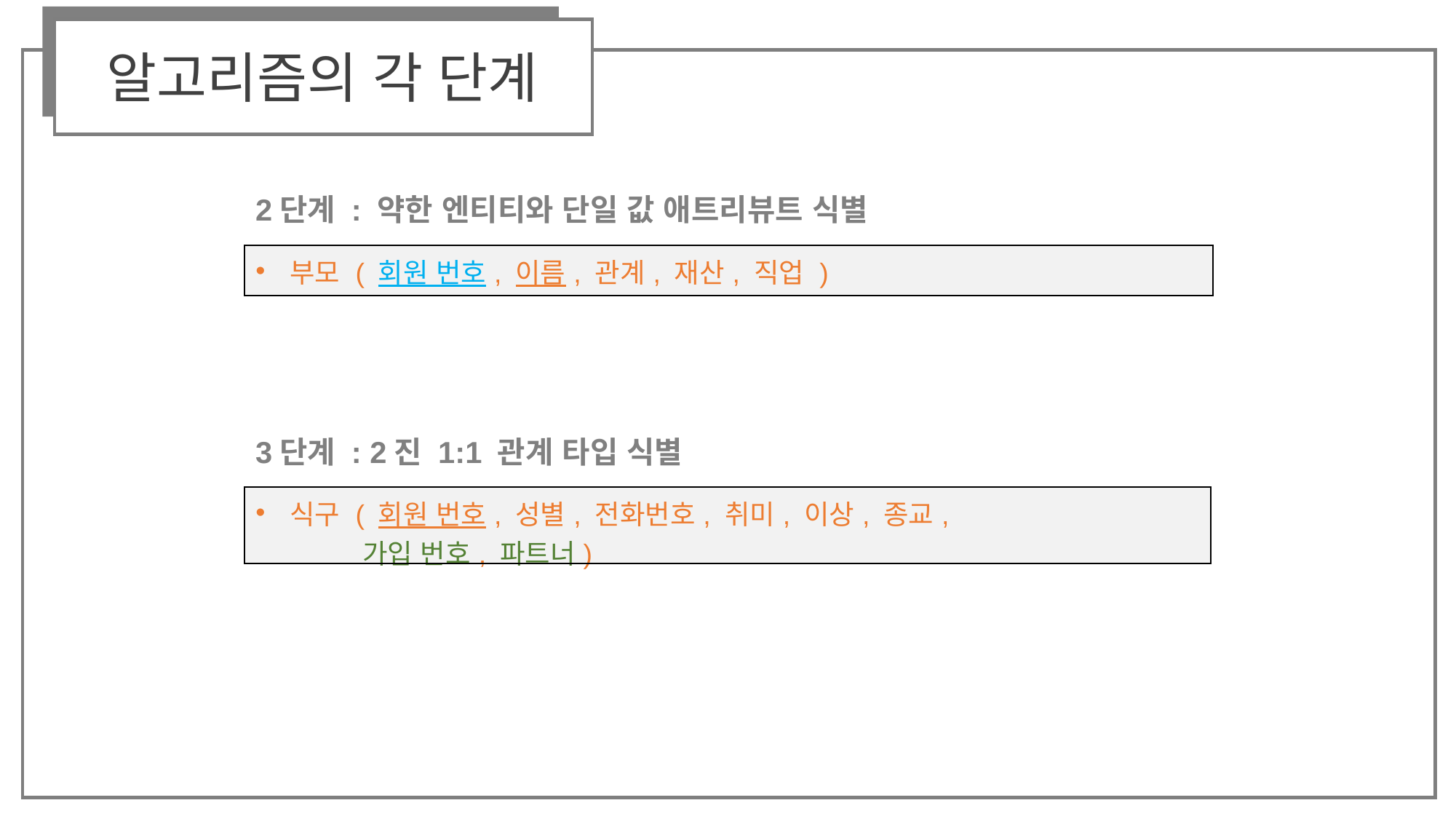

알고리즘의 각 단계
2단계 : 약한 엔티티와 단일 값 애트리뷰트 식별
| 부모 ( 회원 번호, 이름, 관계, 재산, 직업 ) |
| --- |
3단계 : 2진 1:1 관계 타입 식별
| 식구 ( 회원 번호, 성별, 전화번호, 취미, 이상, 종교, 가입 번호, 파트너) |
| --- |